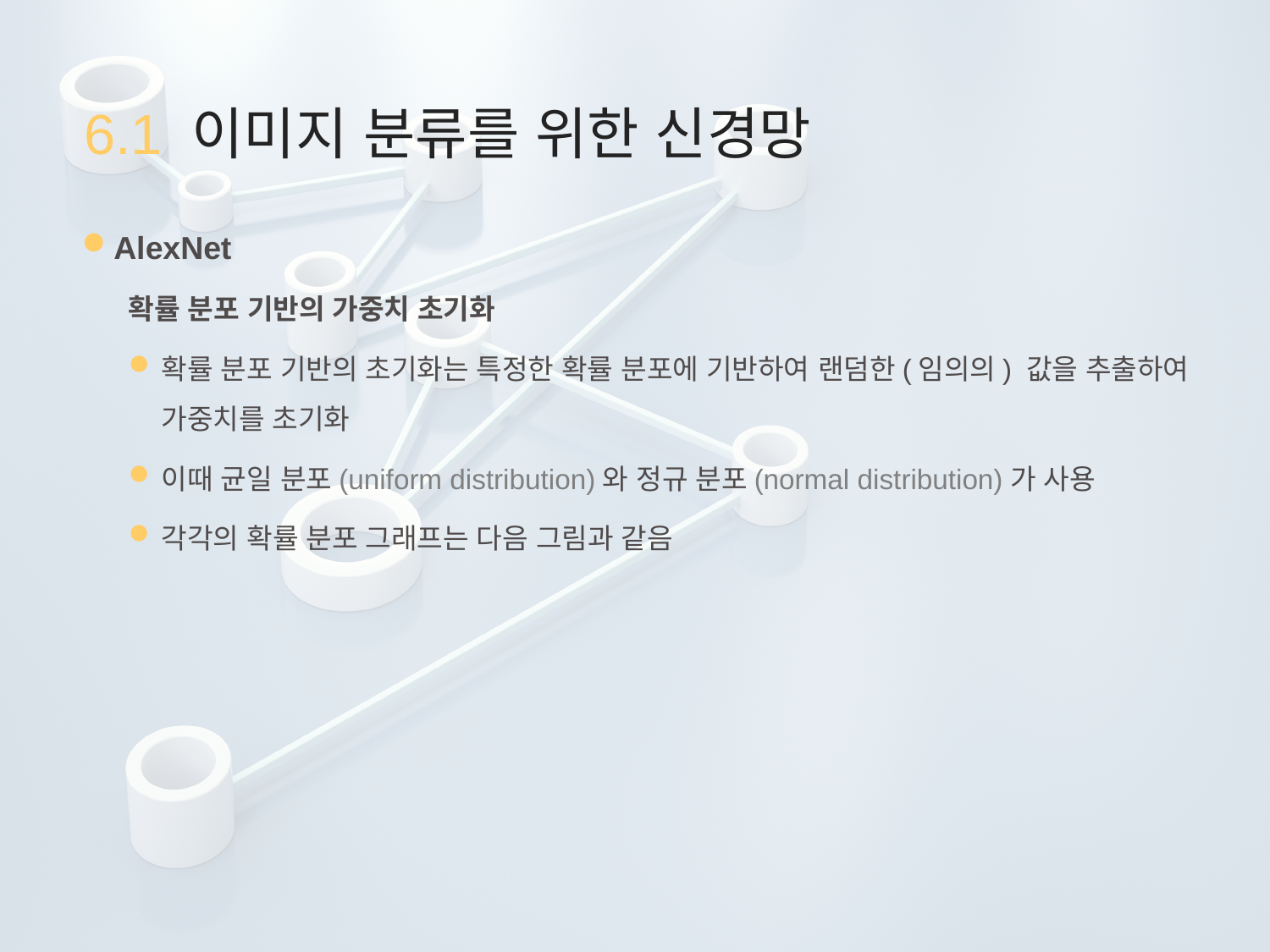

# 6.1 이미지 분류를 위한 신경망
AlexNet
확률 분포 기반의 가중치 초기화
확률 분포 기반의 초기화는 특정한 확률 분포에 기반하여 랜덤한(임의의) 값을 추출하여 가중치를 초기화
이때 균일 분포(uniform distribution)와 정규 분포(normal distribution)가 사용
각각의 확률 분포 그래프는 다음 그림과 같음